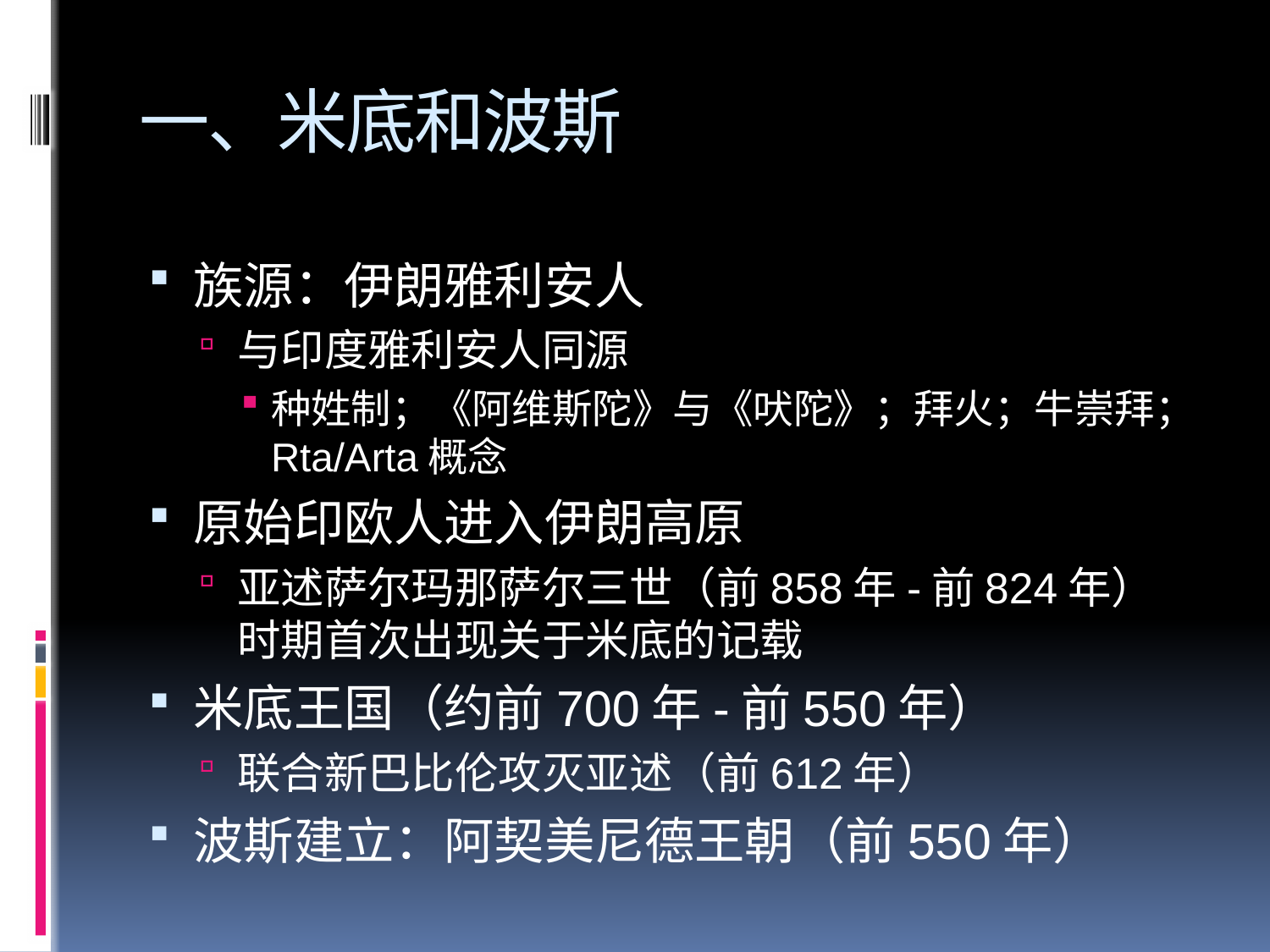

# 一、米底和波斯
族源：伊朗雅利安人
与印度雅利安人同源
种姓制；《阿维斯陀》与《吠陀》；拜火；牛崇拜；Rta/Arta概念
原始印欧人进入伊朗高原
亚述萨尔玛那萨尔三世（前858年-前824年）时期首次出现关于米底的记载
米底王国（约前700年-前550年）
联合新巴比伦攻灭亚述（前612年）
波斯建立：阿契美尼德王朝（前550年）